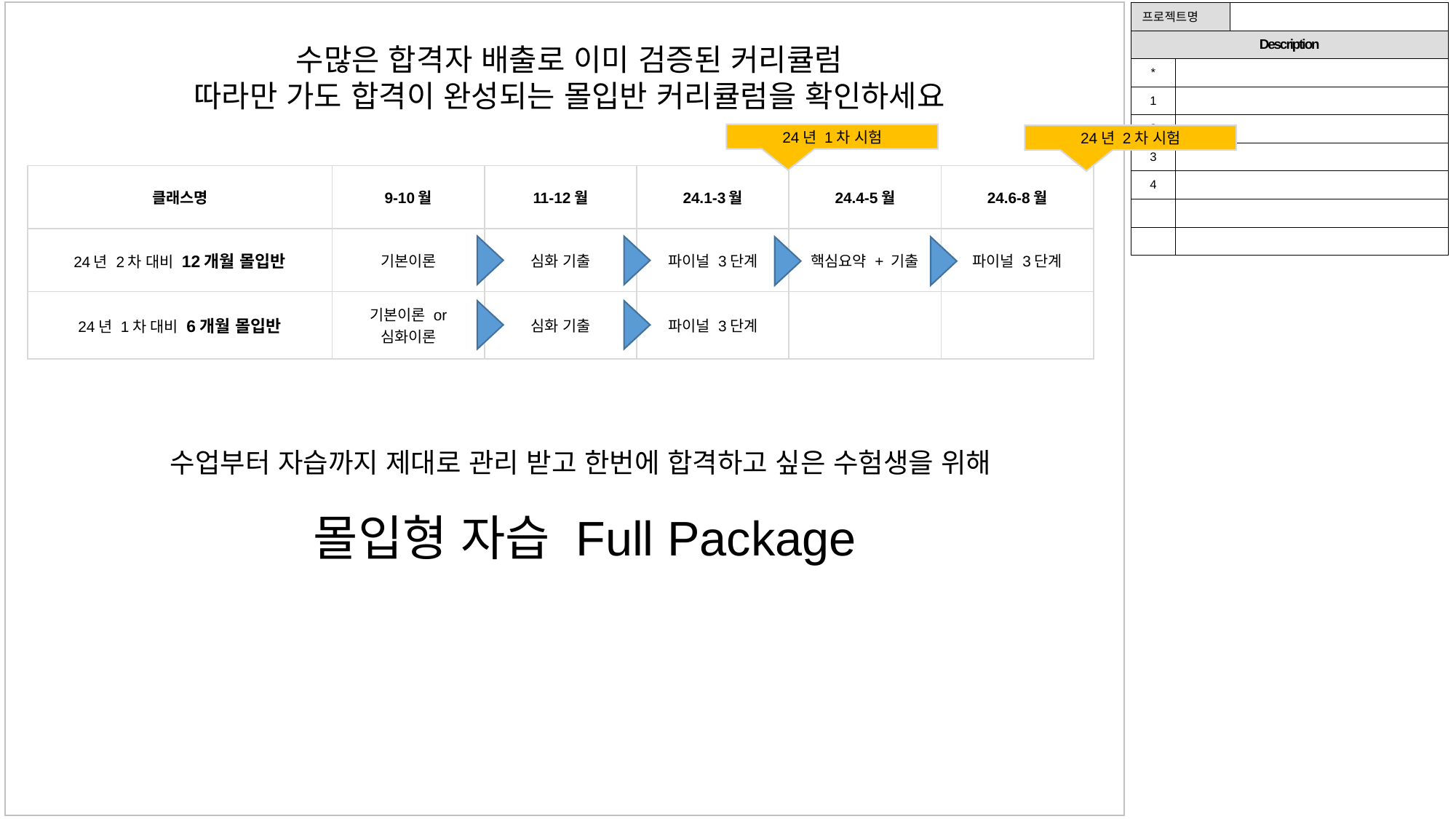

| 프로젝트명 |  |  |
| --- | --- | --- |
| Description |  |  |
| \* |  |  |
| 1 |  |  |
| 2 |  |  |
| 3 |  |  |
| 4 |  |  |
|  |  |  |
|  |  |  |
수많은 합격자 배출로 이미 검증된 커리큘럼
따라만 가도 합격이 완성되는 몰입반 커리큘럼을 확인하세요
24년 1차 시험
24년 2차 시험
| 클래스명 | 9-10월 | 11-12월 | 24.1-3월 | 24.4-5월 | 24.6-8월 |
| --- | --- | --- | --- | --- | --- |
| 24년 2차 대비 12개월 몰입반 | 기본이론 | 심화 기출 | 파이널 3단계 | 핵심요약 + 기출 | 파이널 3단계 |
| 24년 1차 대비 6개월 몰입반 | 기본이론 or 심화이론 | 심화 기출 | 파이널 3단계 |  |  |

수업부터 자습까지 제대로 관리 받고 한번에 합격하고 싶은 수험생을 위해
몰입형 자습 Full Package